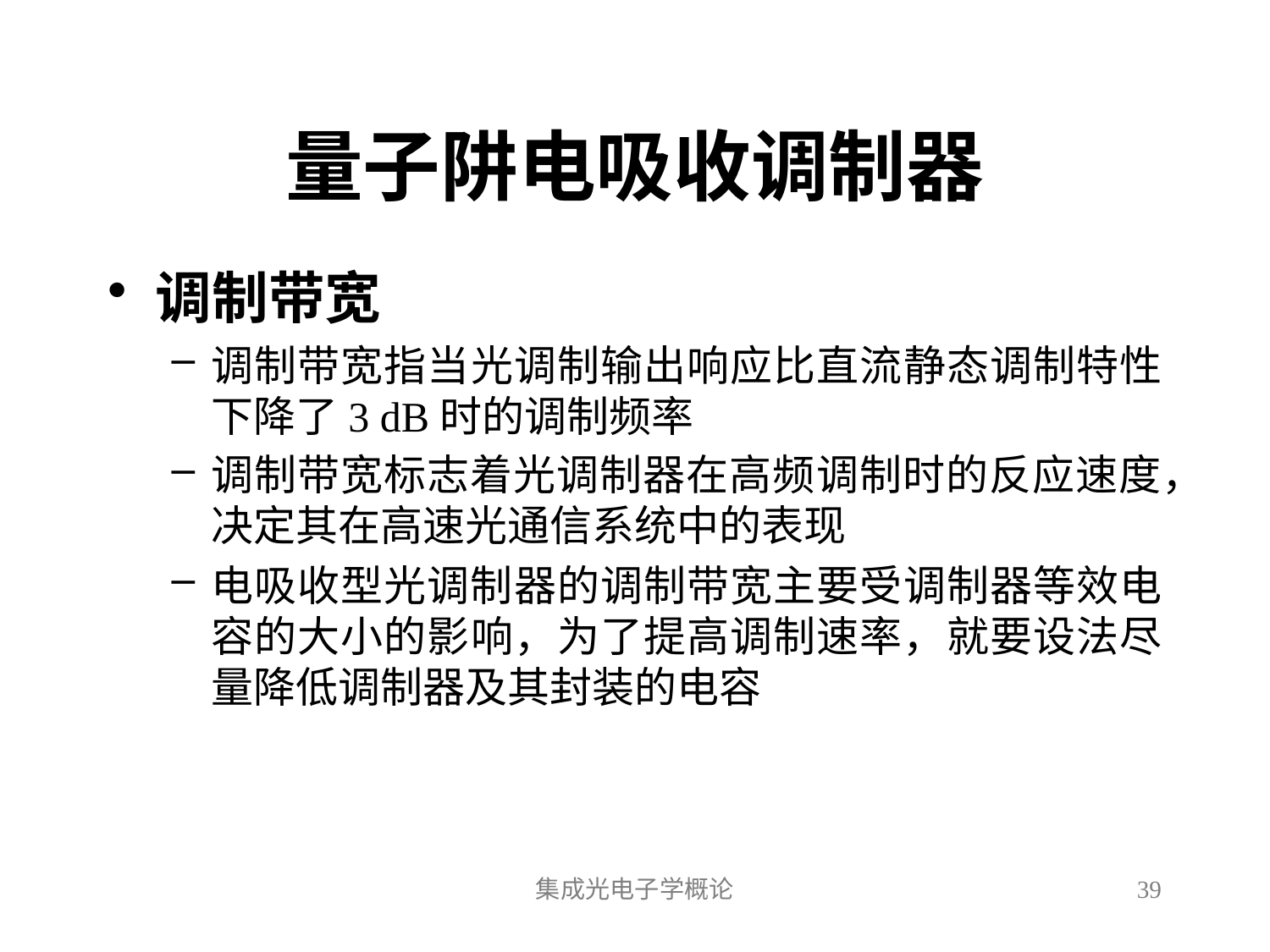

# 量子阱电吸收调制器
调制带宽
调制带宽指当光调制输出响应比直流静态调制特性下降了3 dB时的调制频率
调制带宽标志着光调制器在高频调制时的反应速度，决定其在高速光通信系统中的表现
电吸收型光调制器的调制带宽主要受调制器等效电容的大小的影响，为了提高调制速率，就要设法尽量降低调制器及其封装的电容
集成光电子学概论
39